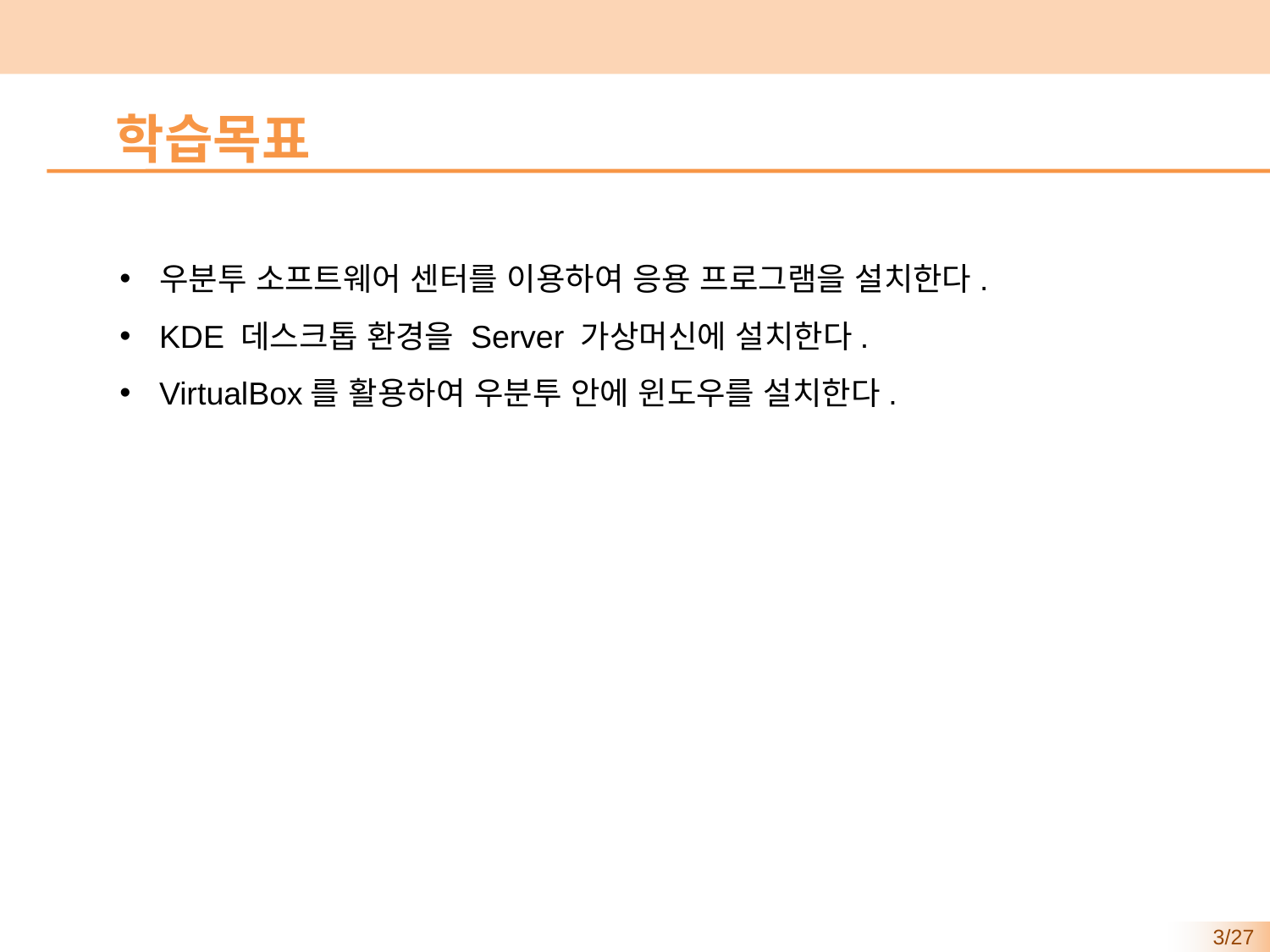

학습목표

우분투 소프트웨어 센터를 이용하여 응용 프로그램을 설치한다.
KDE 데스크톱 환경을 Server 가상머신에 설치한다.
VirtualBox를 활용하여 우분투 안에 윈도우를 설치한다.